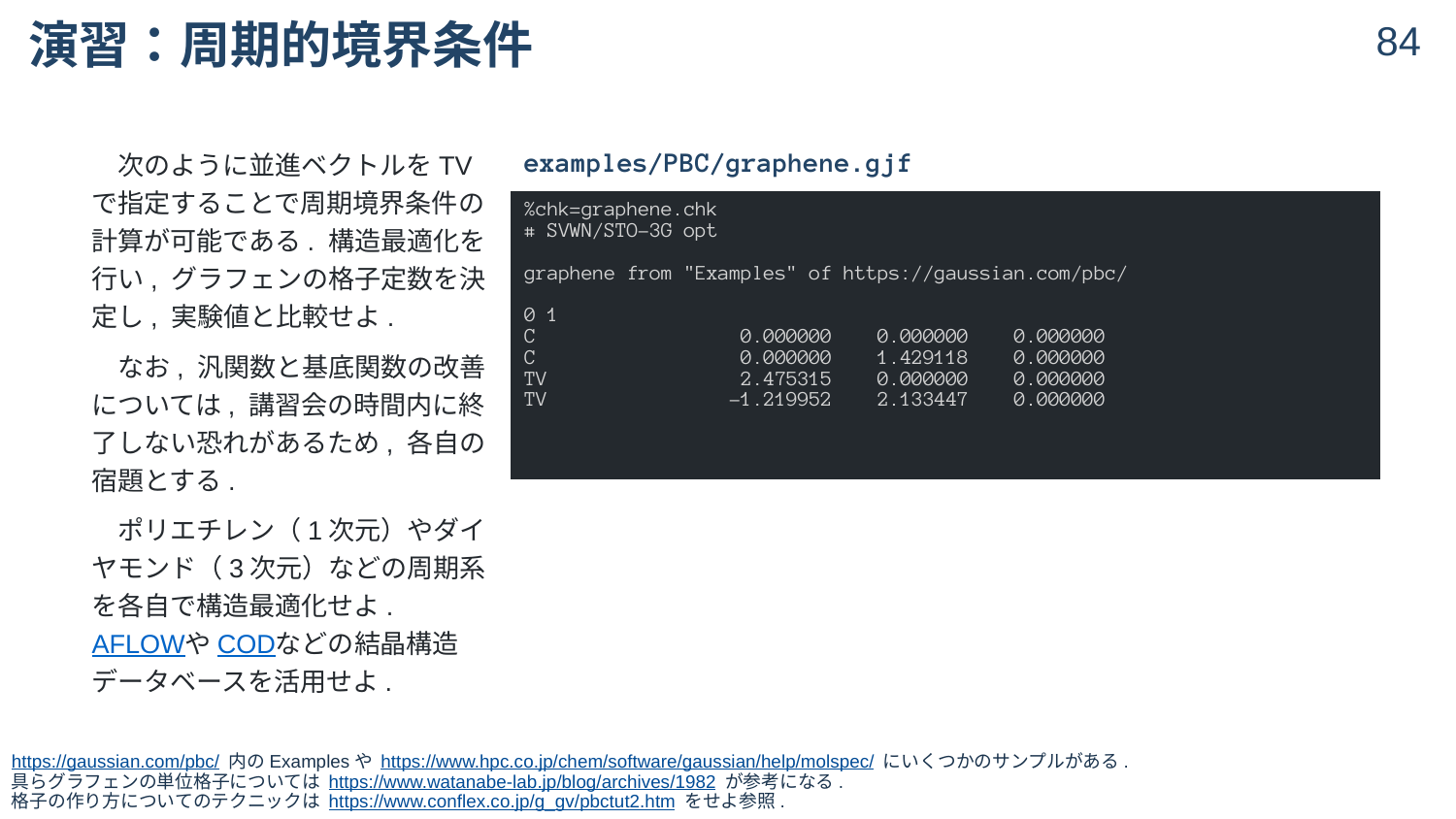

# 演習：周期的境界条件
84
| examples/PBC/graphene.gjf |
| --- |
| %chk=graphene.chk # SVWN/STO-3G opt graphene from "Examples" of https://gaussian.com/pbc/ 0 1 C 0.000000 0.000000 0.000000 C 0.000000 1.429118 0.000000 TV 2.475315 0.000000 0.000000 TV -1.219952 2.133447 0.000000 |
　次のように並進ベクトルをTVで指定することで周期境界条件の計算が可能である. 構造最適化を行い, グラフェンの格子定数を決定し, 実験値と比較せよ.
　なお, 汎関数と基底関数の改善については, 講習会の時間内に終了しない恐れがあるため, 各自の宿題とする.
　ポリエチレン（1次元）やダイヤモンド（3次元）などの周期系を各自で構造最適化せよ. AFLOWやCODなどの結晶構造データベースを活用せよ.
https://gaussian.com/pbc/ 内のExamplesや https://www.hpc.co.jp/chem/software/gaussian/help/molspec/ にいくつかのサンプルがある.
具らグラフェンの単位格子については https://www.watanabe-lab.jp/blog/archives/1982 が参考になる.
格子の作り方についてのテクニックは https://www.conflex.co.jp/g_gv/pbctut2.htm をせよ参照.